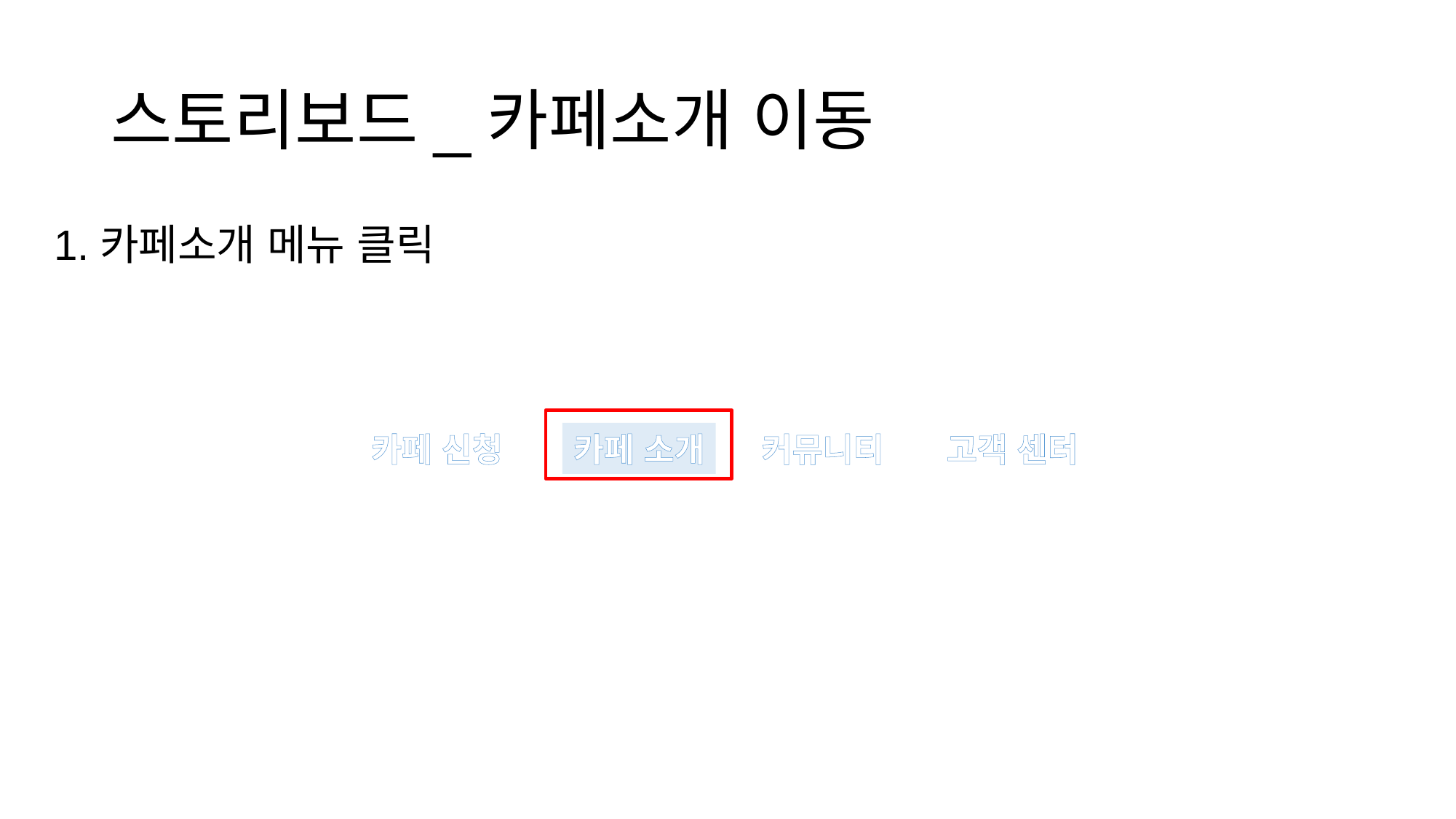

# 스토리보드_카페소개 이동
1.카페소개 메뉴 클릭

카페 신청
커뮤니티
고객 센터
카페 소개